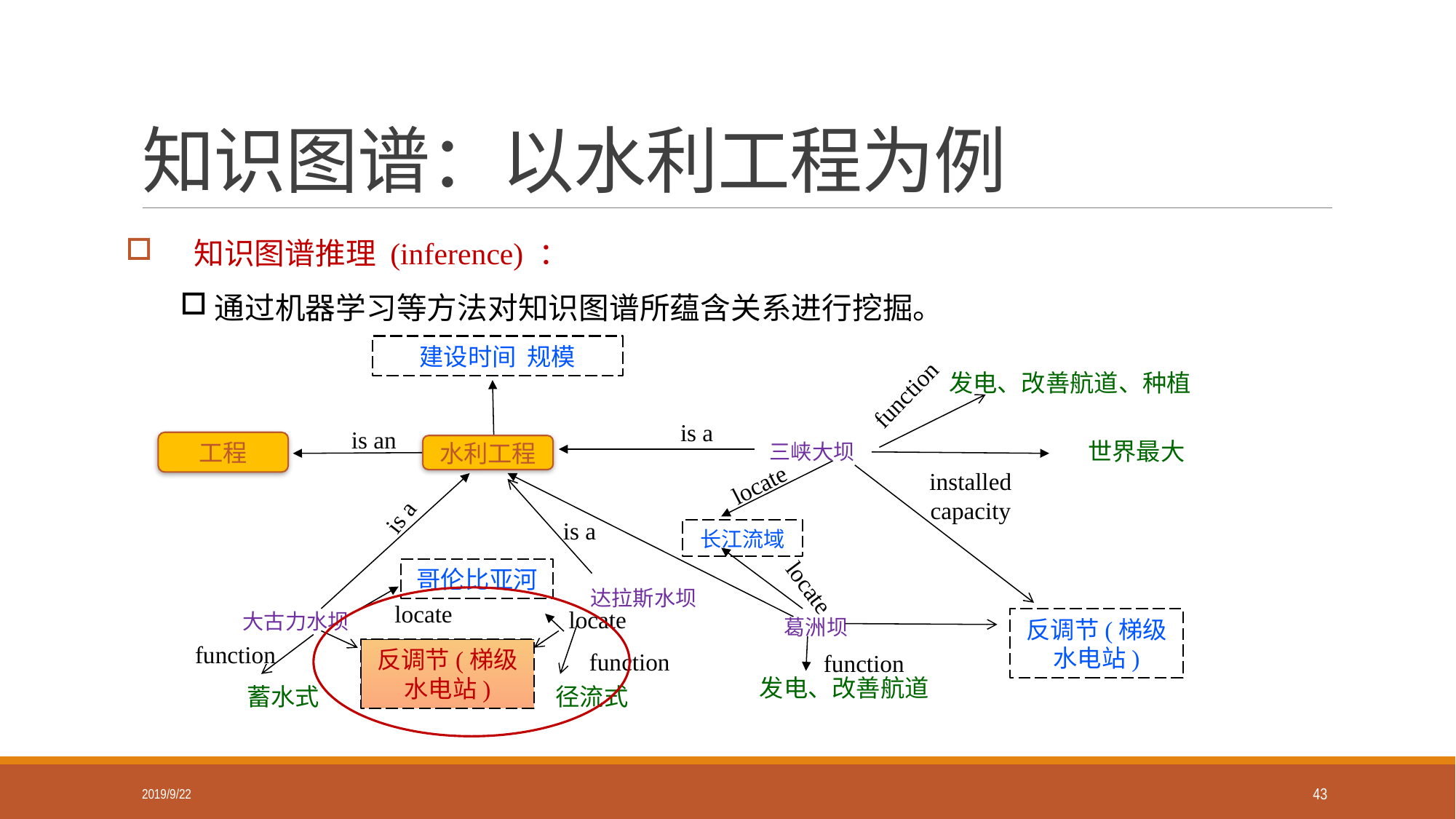

# 知识图谱：以水利工程为例
知识图谱推理 (inference) ：
通过机器学习等方法对知识图谱所蕴含关系进行挖掘。

建设时间  规模
发电、改善航道、种植
function
is a
is an
工程
三峡大坝
水利工程
locate
is a
长江流域
locate
大古力水坝
葛洲坝
function
发电、改善航道
世界最大
installed capacity
反调节(梯级水电站)
function
蓄水式
 is a
哥伦比亚河
达拉斯水坝
locate
locate
function
径流式
反调节(梯级水电站)

2019/9/22
43